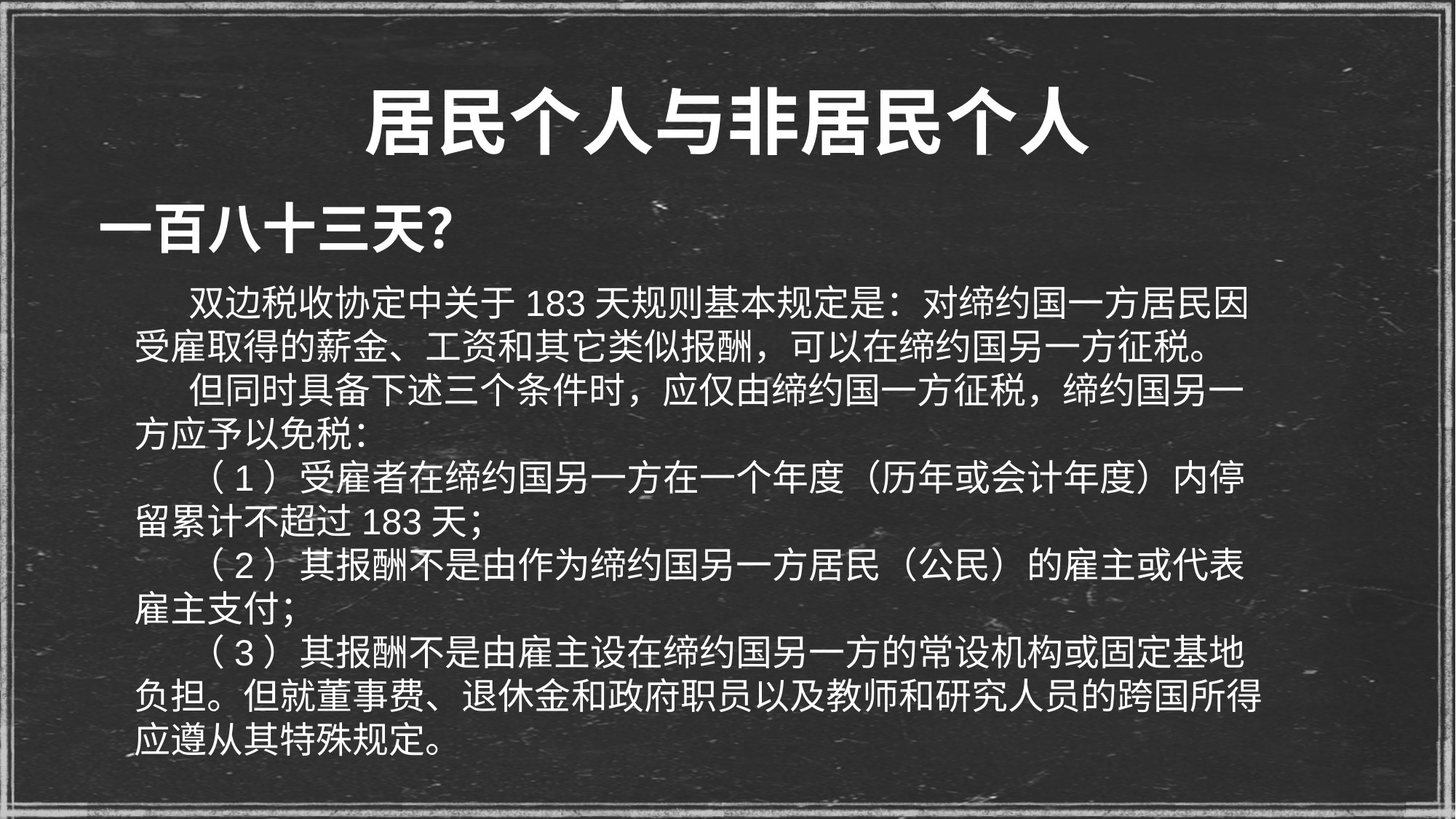

居民个人与非居民个人
一百八十三天？
双边税收协定中关于183天规则基本规定是：对缔约国一方居民因受雇取得的薪金、工资和其它类似报酬，可以在缔约国另一方征税。
但同时具备下述三个条件时，应仅由缔约国一方征税，缔约国另一方应予以免税：
（1）受雇者在缔约国另一方在一个年度（历年或会计年度）内停留累计不超过183天；
（2）其报酬不是由作为缔约国另一方居民（公民）的雇主或代表雇主支付；
（3）其报酬不是由雇主设在缔约国另一方的常设机构或固定基地负担。但就董事费、退休金和政府职员以及教师和研究人员的跨国所得应遵从其特殊规定。